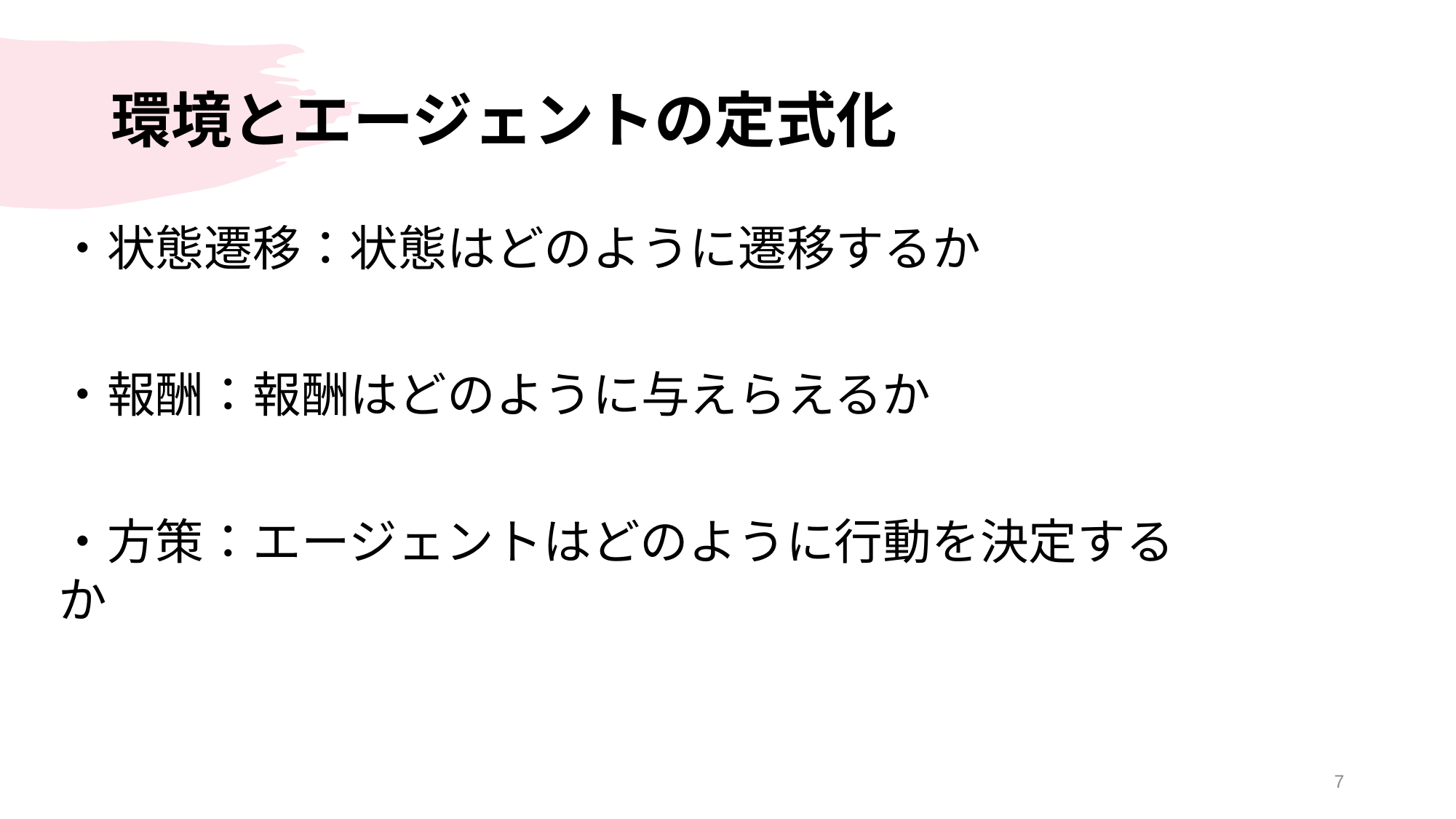

# 環境とエージェントの定式化
・状態遷移：状態はどのように遷移するか

・報酬：報酬はどのように与えらえるか

・方策：エージェントはどのように行動を決定するか
7